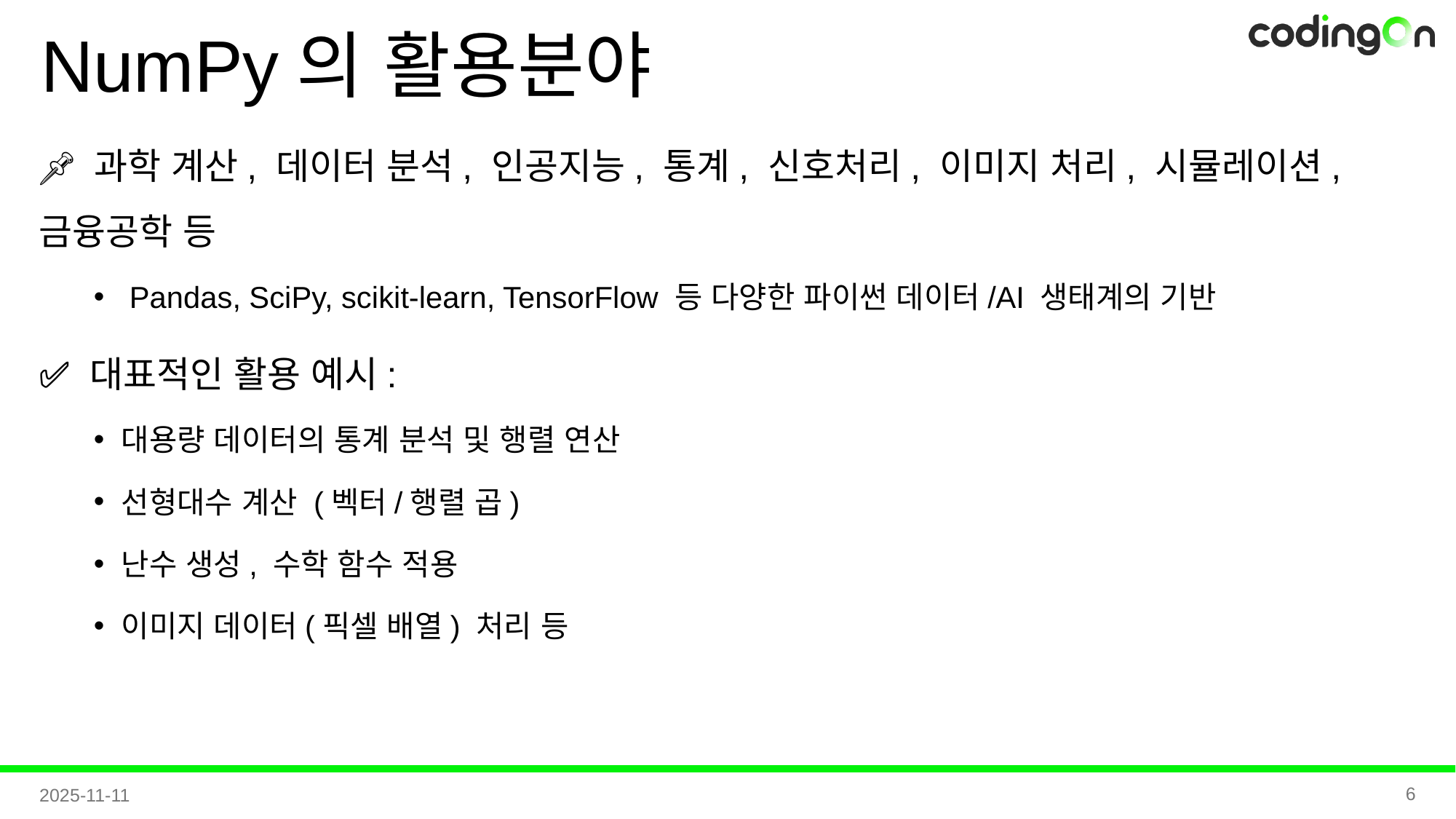

# NumPy의 활용분야
📌 과학 계산, 데이터 분석, 인공지능, 통계, 신호처리, 이미지 처리, 시뮬레이션, 금융공학 등
 Pandas, SciPy, scikit-learn, TensorFlow 등 다양한 파이썬 데이터/AI 생태계의 기반
✅ 대표적인 활용 예시:
대용량 데이터의 통계 분석 및 행렬 연산
선형대수 계산 (벡터/행렬 곱)
난수 생성, 수학 함수 적용
이미지 데이터(픽셀 배열) 처리 등
6
2025-11-11